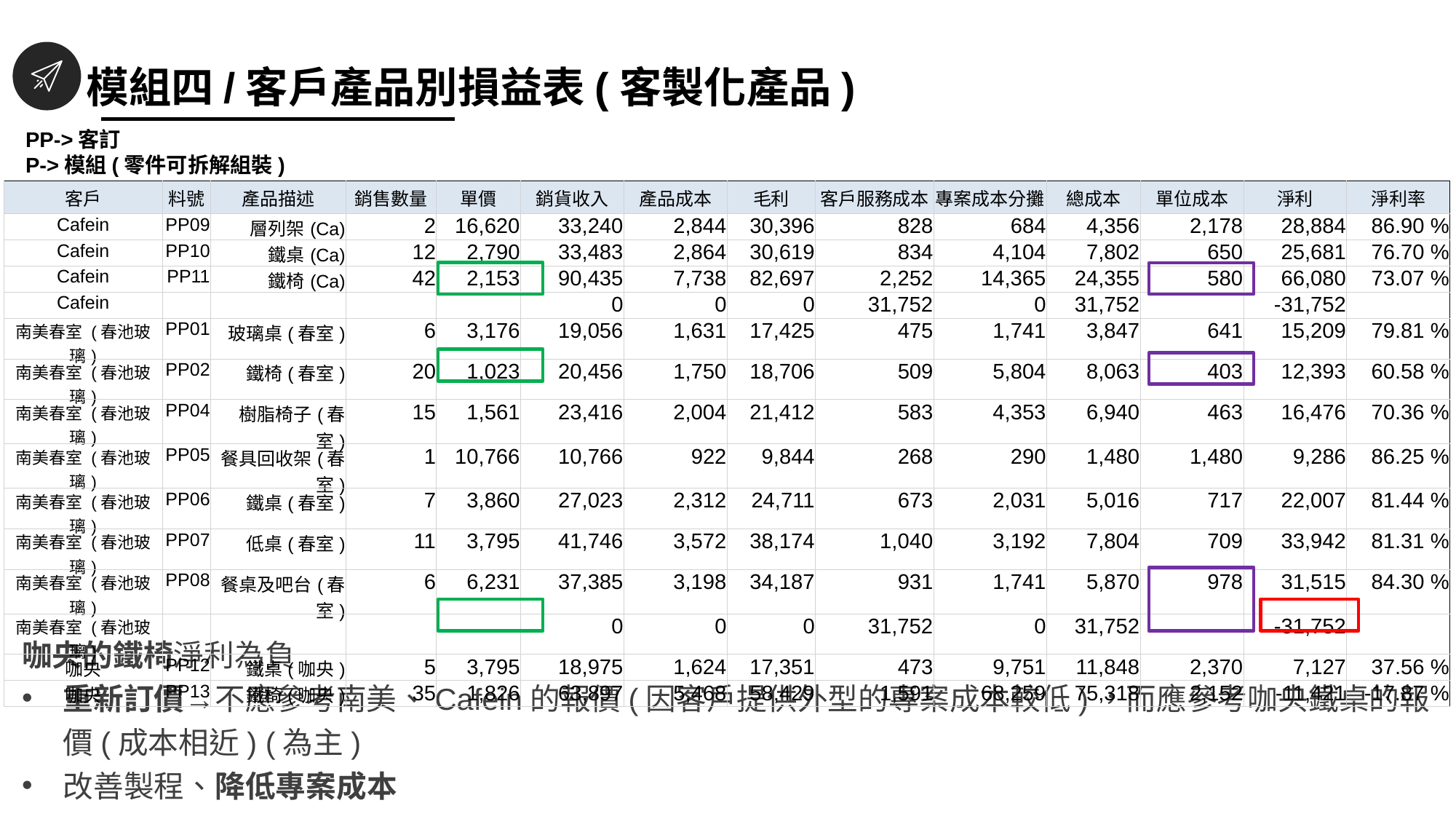

模組四/客戶產品別損益表(客製化產品)

PP->客訂
P->模組(零件可拆解組裝)
| 客戶 | 料號 | 產品描述 | 銷售數量 | 單價 | 銷貨收入 | 產品成本 | 毛利 | 客戶服務成本 | 專案成本分攤 | 總成本 | 單位成本 | 淨利 | 淨利率 |
| --- | --- | --- | --- | --- | --- | --- | --- | --- | --- | --- | --- | --- | --- |
| Cafein | PP09 | 層列架(Ca) | 2 | 16,620 | 33,240 | 2,844 | 30,396 | 828 | 684 | 4,356 | 2,178 | 28,884 | 86.90 % |
| Cafein | PP10 | 鐵桌(Ca) | 12 | 2,790 | 33,483 | 2,864 | 30,619 | 834 | 4,104 | 7,802 | 650 | 25,681 | 76.70 % |
| Cafein | PP11 | 鐵椅(Ca) | 42 | 2,153 | 90,435 | 7,738 | 82,697 | 2,252 | 14,365 | 24,355 | 580 | 66,080 | 73.07 % |
| Cafein |  |  |  |  | 0 | 0 | 0 | 31,752 | 0 | 31,752 |  | -31,752 |  |
| 南美春室 (春池玻璃) | PP01 | 玻璃桌(春室) | 6 | 3,176 | 19,056 | 1,631 | 17,425 | 475 | 1,741 | 3,847 | 641 | 15,209 | 79.81 % |
| 南美春室 (春池玻璃) | PP02 | 鐵椅(春室) | 20 | 1,023 | 20,456 | 1,750 | 18,706 | 509 | 5,804 | 8,063 | 403 | 12,393 | 60.58 % |
| 南美春室 (春池玻璃) | PP04 | 樹脂椅子(春室) | 15 | 1,561 | 23,416 | 2,004 | 21,412 | 583 | 4,353 | 6,940 | 463 | 16,476 | 70.36 % |
| 南美春室 (春池玻璃) | PP05 | 餐具回收架(春室) | 1 | 10,766 | 10,766 | 922 | 9,844 | 268 | 290 | 1,480 | 1,480 | 9,286 | 86.25 % |
| 南美春室 (春池玻璃) | PP06 | 鐵桌(春室) | 7 | 3,860 | 27,023 | 2,312 | 24,711 | 673 | 2,031 | 5,016 | 717 | 22,007 | 81.44 % |
| 南美春室 (春池玻璃) | PP07 | 低桌(春室) | 11 | 3,795 | 41,746 | 3,572 | 38,174 | 1,040 | 3,192 | 7,804 | 709 | 33,942 | 81.31 % |
| 南美春室 (春池玻璃) | PP08 | 餐桌及吧台(春室) | 6 | 6,231 | 37,385 | 3,198 | 34,187 | 931 | 1,741 | 5,870 | 978 | 31,515 | 84.30 % |
| 南美春室 (春池玻璃) |  |  |  |  | 0 | 0 | 0 | 31,752 | 0 | 31,752 |  | -31,752 |  |
| 咖央 | PP12 | 鐵桌(咖央) | 5 | 3,795 | 18,975 | 1,624 | 17,351 | 473 | 9,751 | 11,848 | 2,370 | 7,127 | 37.56 % |
| 咖央 | PP13 | 鐵椅(咖央) | 35 | 1,826 | 63,897 | 5,468 | 58,429 | 1,591 | 68,259 | 75,318 | 2,152 | -11,421 | -17.87 % |

咖央的鐵椅淨利為負
重新訂價→不應參考南美、Cafein的報價(因客戶提供外型的專案成本較低)，而應參考咖央鐵桌的報價(成本相近) (為主)
改善製程、降低專案成本